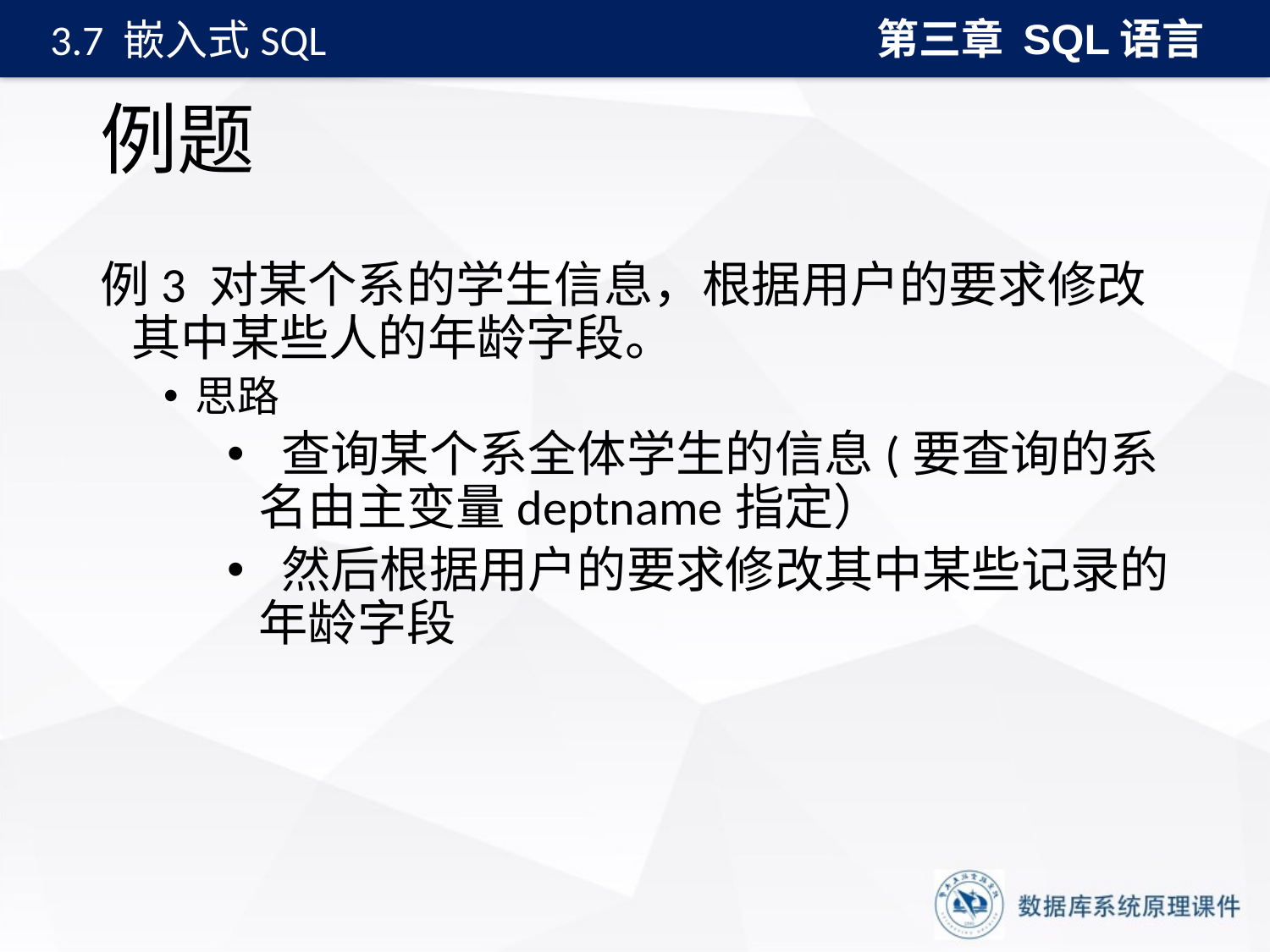

第三章 SQL语言
3.7 嵌入式SQL
# 例题
例3 对某个系的学生信息，根据用户的要求修改其中某些人的年龄字段。
思路
 查询某个系全体学生的信息(要查询的系名由主变量deptname指定）
 然后根据用户的要求修改其中某些记录的年龄字段